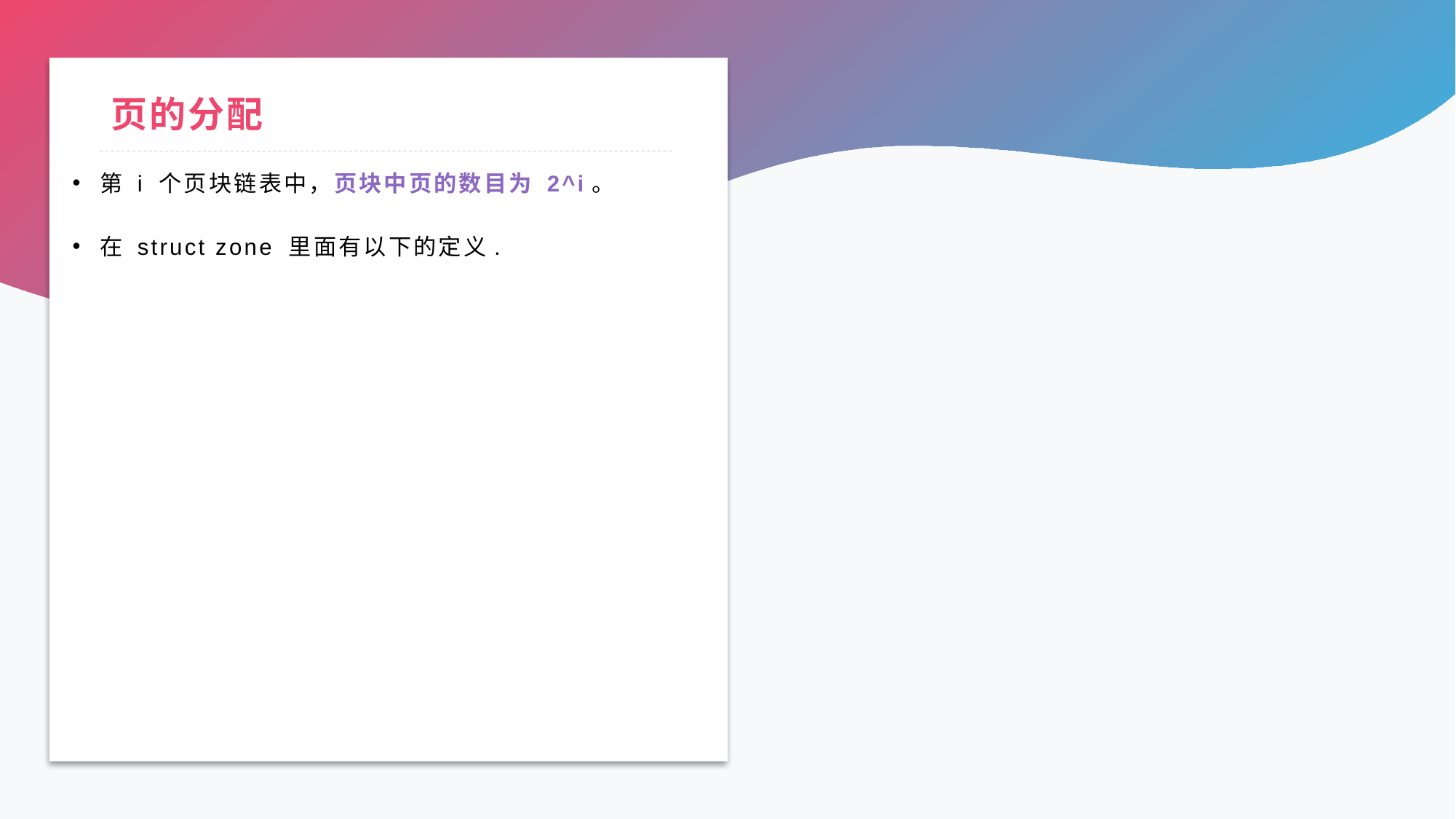

# 页的分配
第 i 个页块链表中，页块中页的数目为 2^i。
在 struct zone 里面有以下的定义.